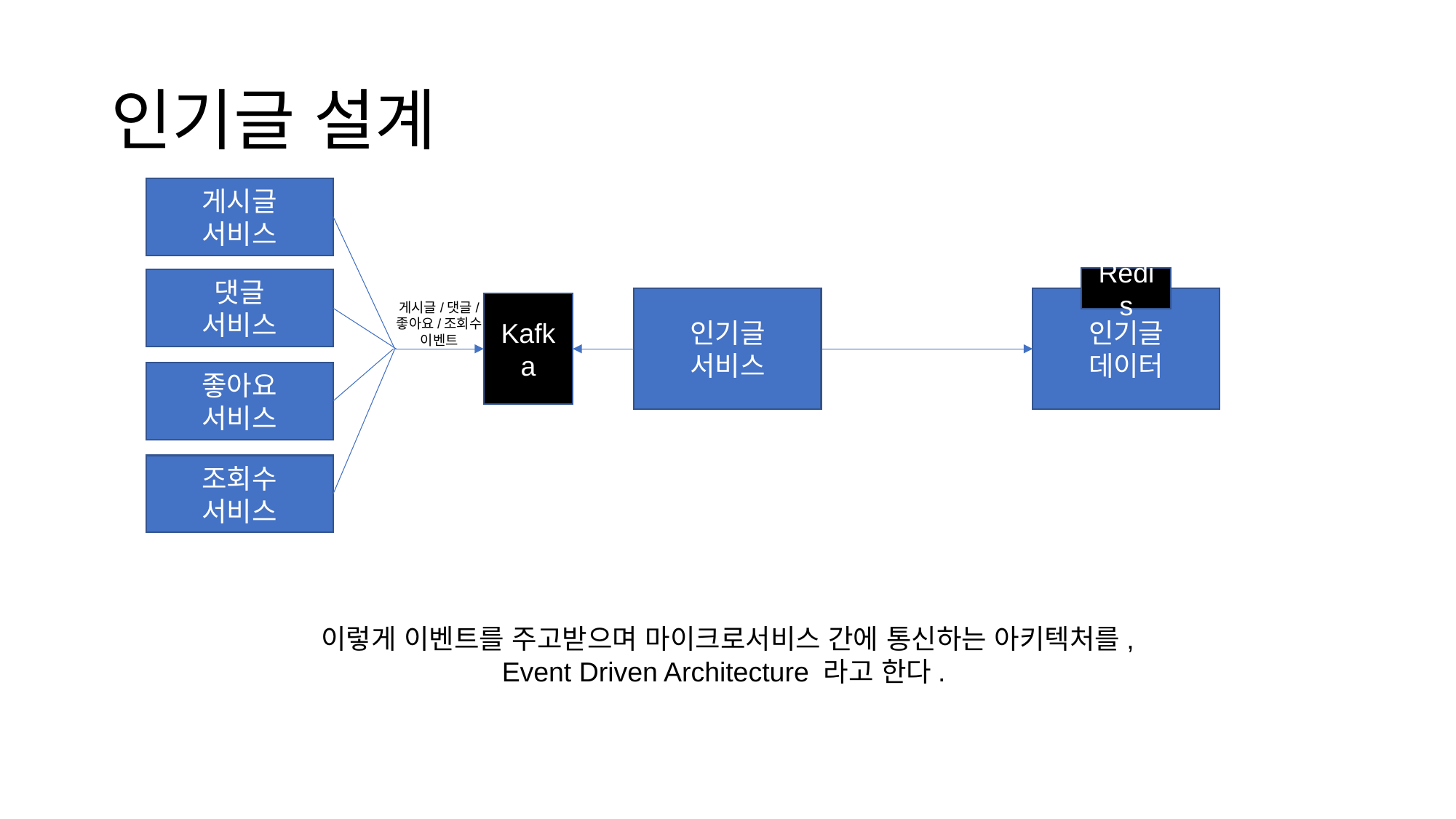

# 인기글 설계
게시글
서비스
Redis
댓글
서비스
인기글
데이터
인기글
서비스
게시글/댓글/
좋아요/조회수
이벤트
Kafka
좋아요
서비스
조회수
서비스
이렇게 이벤트를 주고받으며 마이크로서비스 간에 통신하는 아키텍처를,
Event Driven Architecture 라고 한다.